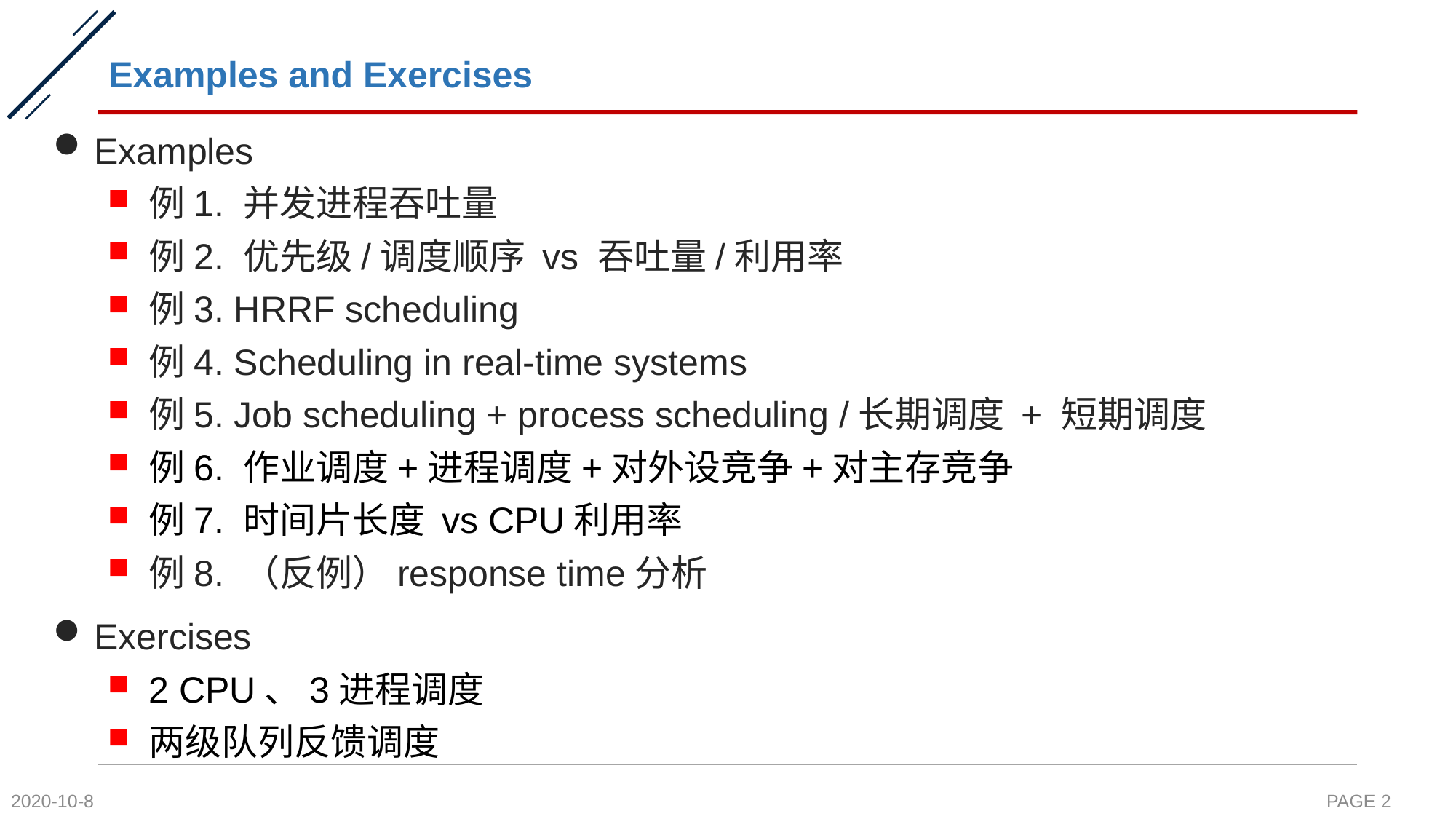

# Examples and Exercises
Examples
例1. 并发进程吞吐量
例2. 优先级/调度顺序 vs 吞吐量/利用率
例3. HRRF scheduling
例4. Scheduling in real-time systems
例5. Job scheduling + process scheduling /长期调度 + 短期调度
例6. 作业调度+进程调度+对外设竞争+对主存竞争
例7. 时间片长度 vs CPU利用率
例8. （反例）response time分析
Exercises
2 CPU、3进程调度
两级队列反馈调度
2020-10-8
PAGE 2